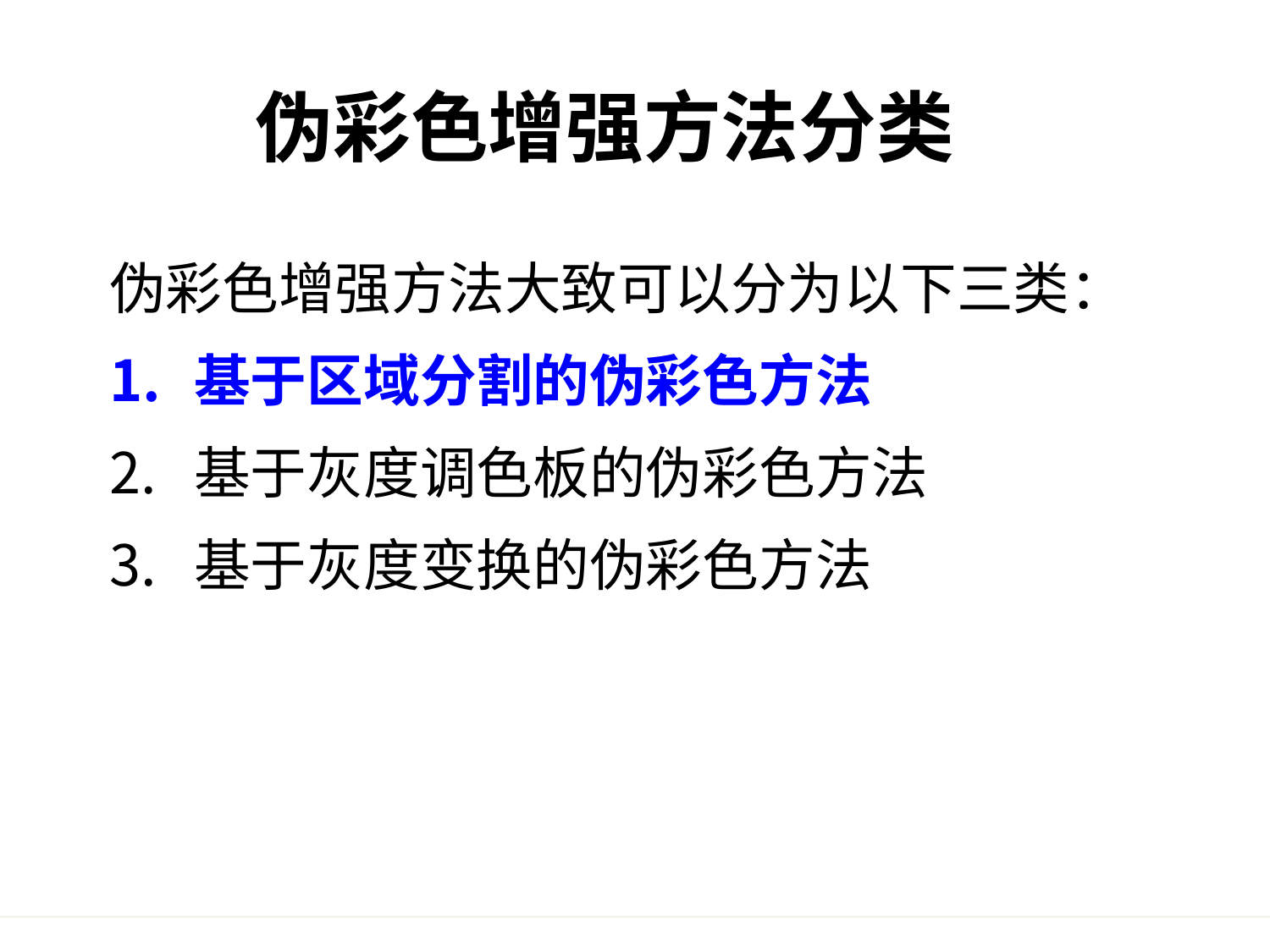

# 伪彩色增强方法分类
伪彩色增强方法大致可以分为以下三类：
基于区域分割的伪彩色方法
基于灰度调色板的伪彩色方法
基于灰度变换的伪彩色方法